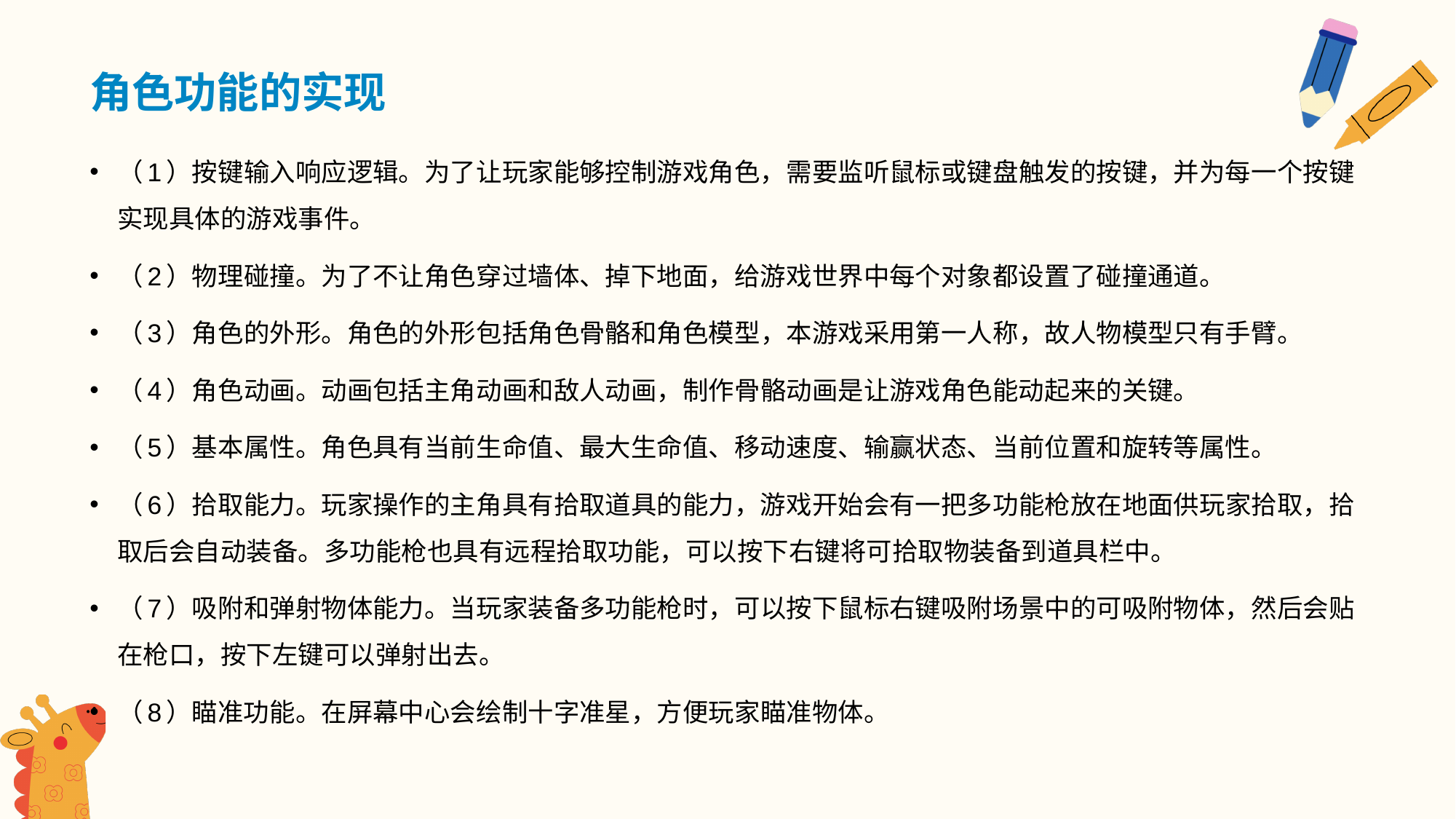

# 角色功能的实现
（1）按键输入响应逻辑。为了让玩家能够控制游戏角色，需要监听鼠标或键盘触发的按键，并为每一个按键实现具体的游戏事件。
（2）物理碰撞。为了不让角色穿过墙体、掉下地面，给游戏世界中每个对象都设置了碰撞通道。
（3）角色的外形。角色的外形包括角色骨骼和角色模型，本游戏采用第一人称，故人物模型只有手臂。
（4）角色动画。动画包括主角动画和敌人动画，制作骨骼动画是让游戏角色能动起来的关键。
（5）基本属性。角色具有当前生命值、最大生命值、移动速度、输赢状态、当前位置和旋转等属性。
（6）拾取能力。玩家操作的主角具有拾取道具的能力，游戏开始会有一把多功能枪放在地面供玩家拾取，拾取后会自动装备。多功能枪也具有远程拾取功能，可以按下右键将可拾取物装备到道具栏中。
（7）吸附和弹射物体能力。当玩家装备多功能枪时，可以按下鼠标右键吸附场景中的可吸附物体，然后会贴在枪口，按下左键可以弹射出去。
（8）瞄准功能。在屏幕中心会绘制十字准星，方便玩家瞄准物体。